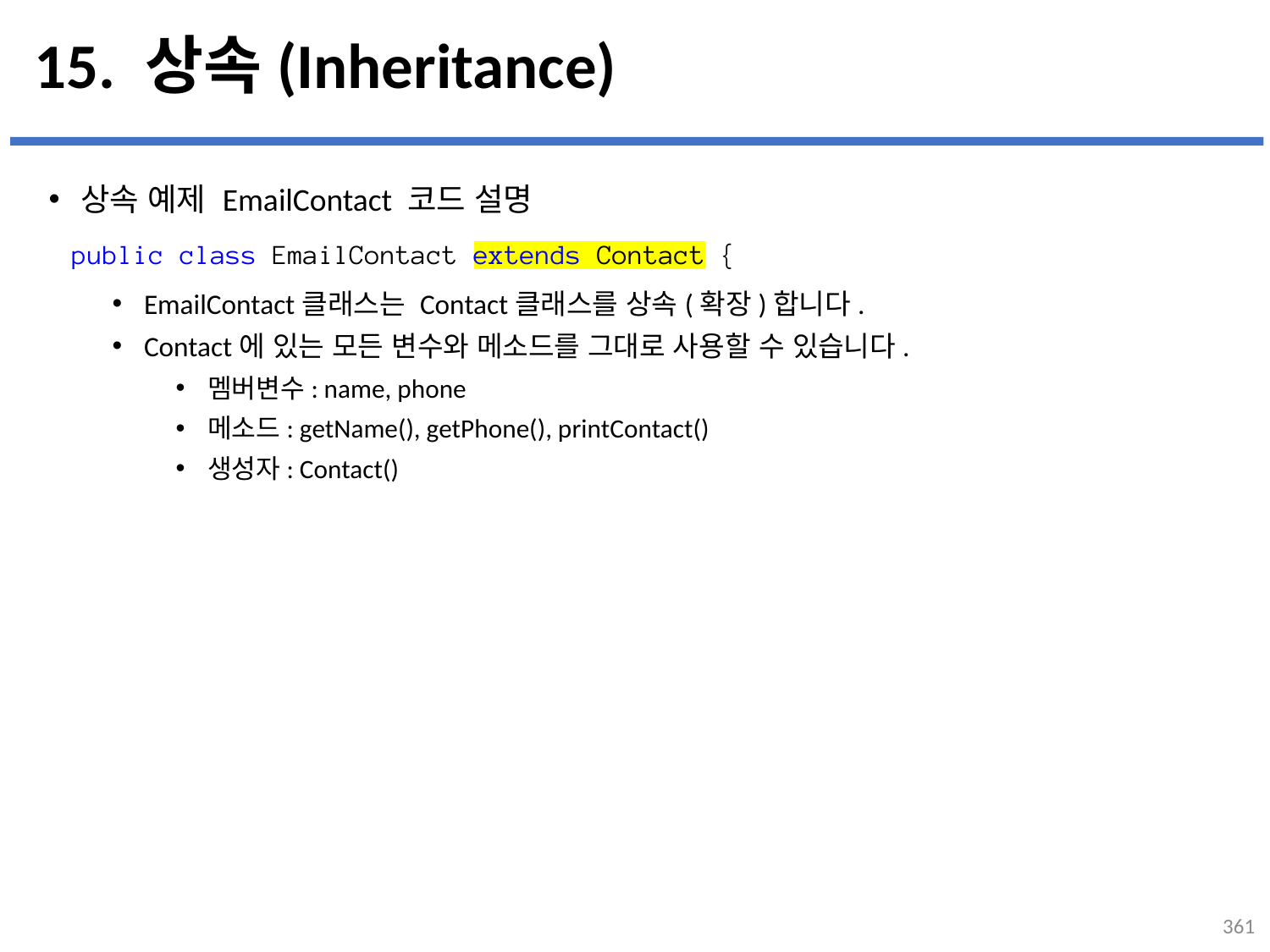

# 15. 상속(Inheritance)
상속 예제 EmailContact 코드 설명

EmailContact클래스는 Contact클래스를 상속(확장)합니다.
Contact에 있는 모든 변수와 메소드를 그대로 사용할 수 있습니다.
멤버변수: name, phone
메소드: getName(), getPhone(), printContact()
생성자: Contact()

...

설명
public class EmailContact extends Contact {
361